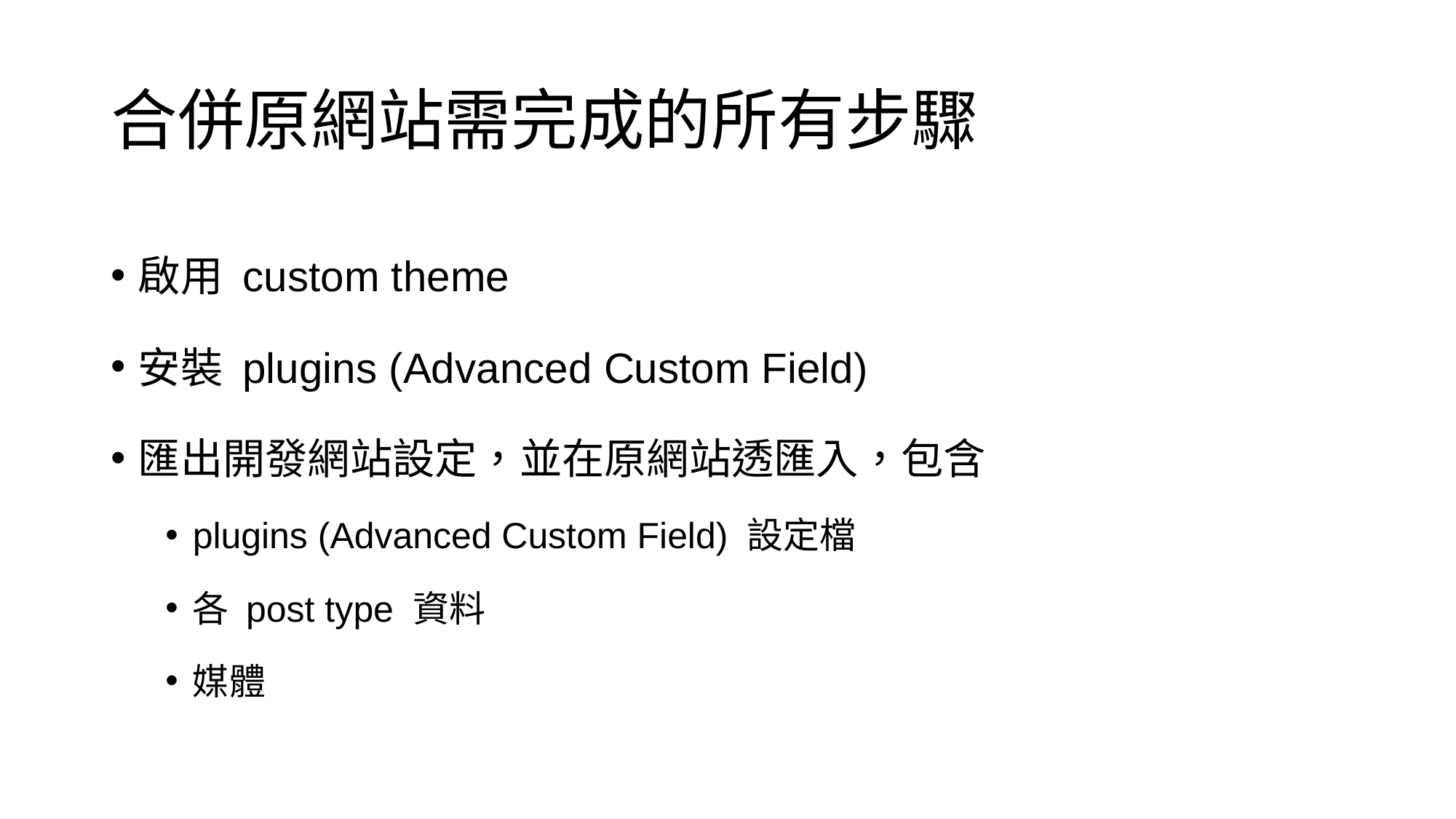

# 合併原網站需完成的所有步驟
啟用 custom theme
安裝 plugins (Advanced Custom Field)
匯出開發網站設定，並在原網站透匯入，包含
plugins (Advanced Custom Field) 設定檔
各 post type 資料
媒體